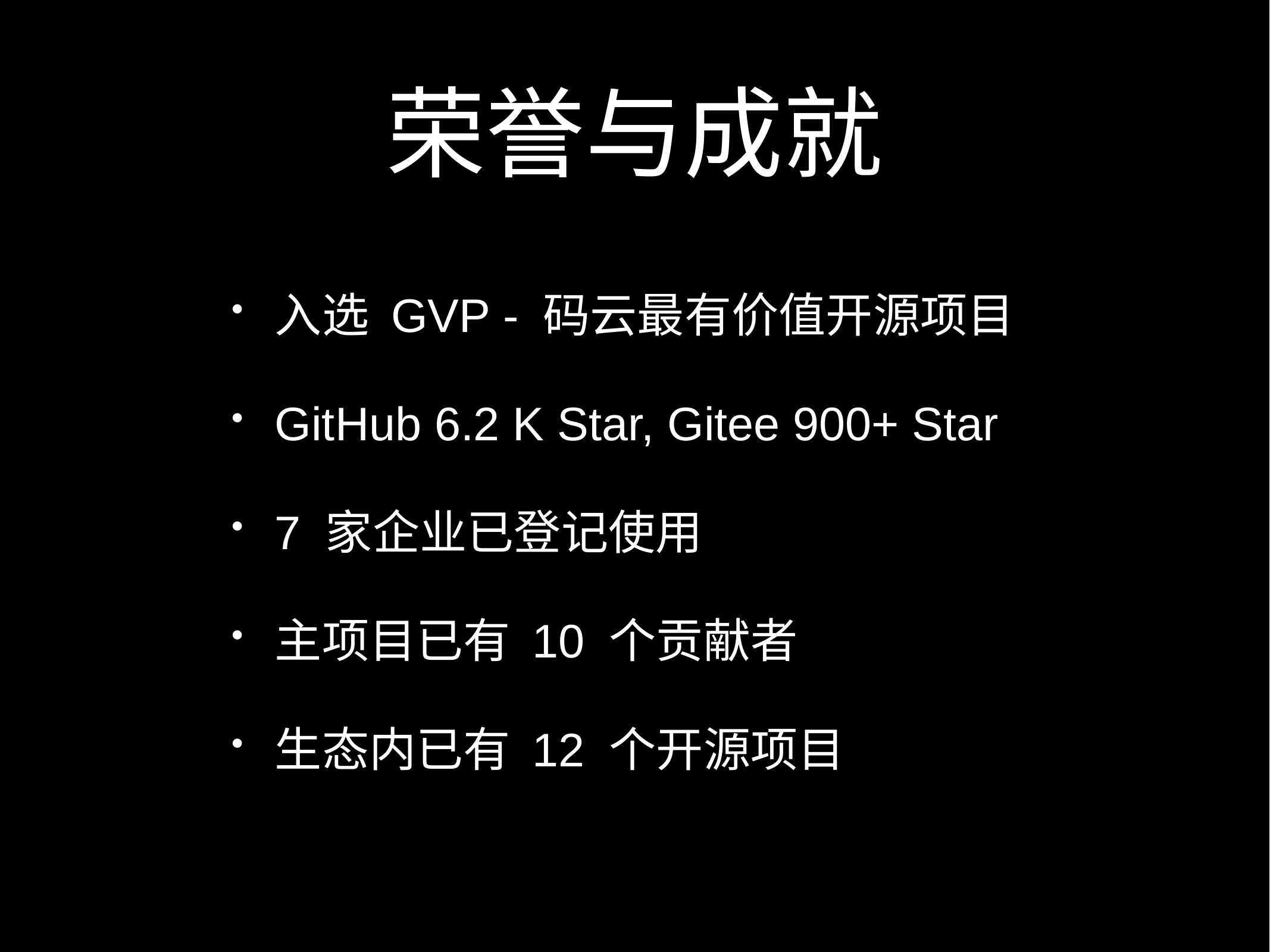

# 荣誉与成就
入选 GVP - 码云最有价值开源项目
GitHub 6.2 K Star, Gitee 900+ Star
7 家企业已登记使用
主项目已有 10 个贡献者
生态内已有 12 个开源项目